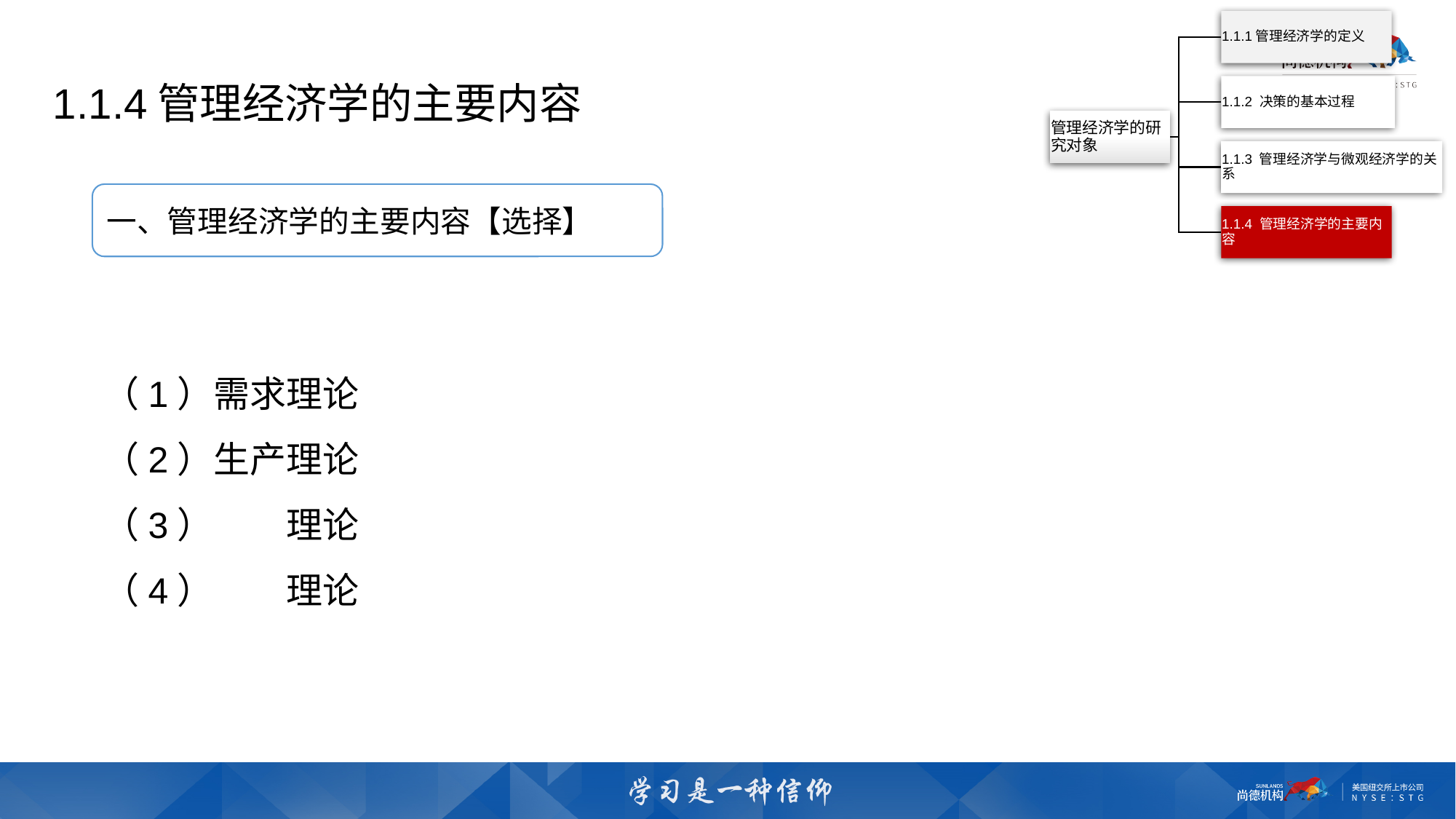

管理经济学的研究对象
1.1.1管理经济学的定义
1.1.2 决策的基本过程
1.1.3 管理经济学与微观经济学的关系
1.1.4 管理经济学的主要内容
1.1.4管理经济学的主要内容
一、管理经济学的主要内容【选择】
（1）需求理论
（2）生产理论
（3）成本理论
（4）市场理论